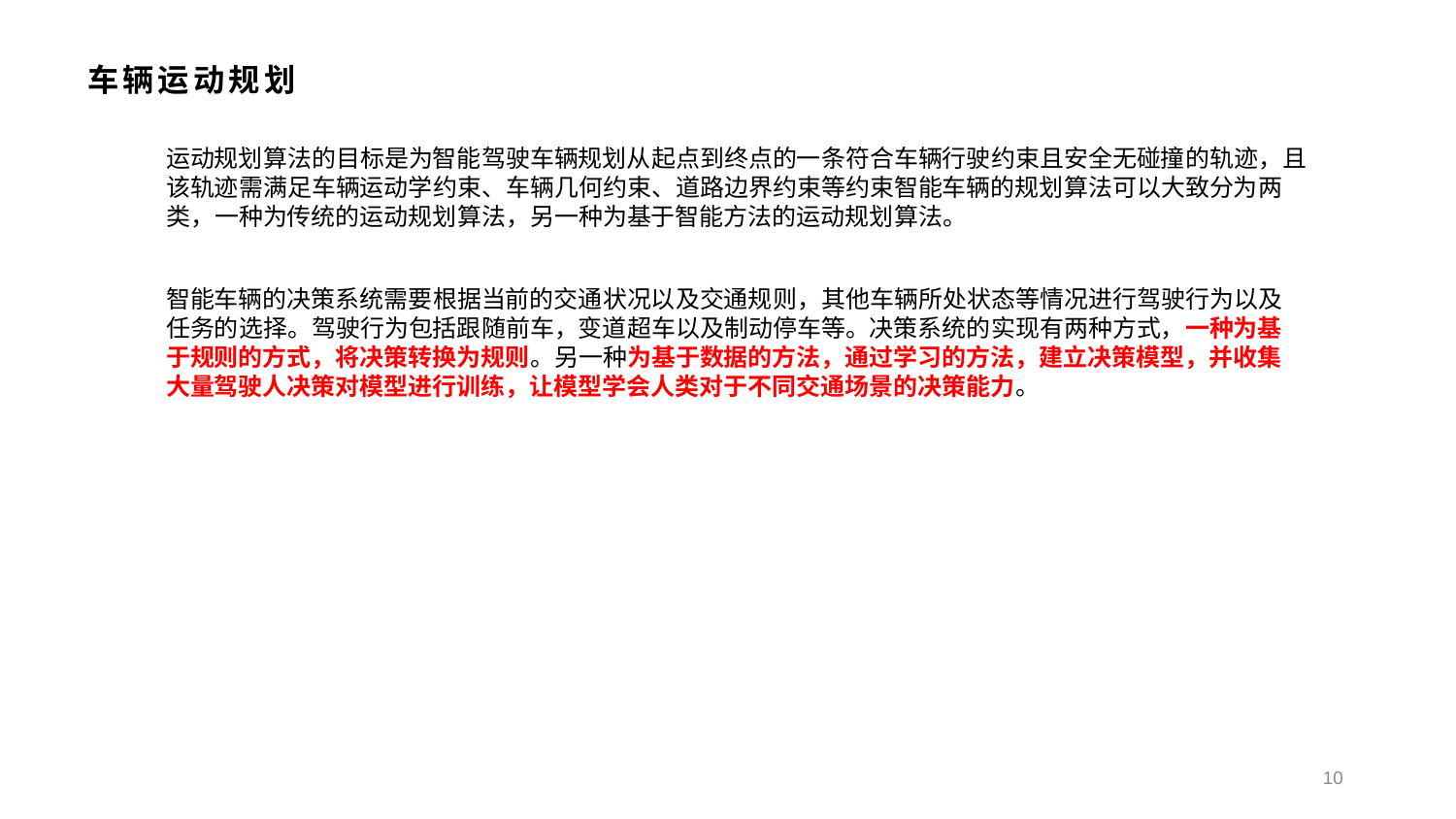

# 车辆运动规划
运动规划算法的目标是为智能驾驶车辆规划从起点到终点的一条符合车辆行驶约束且安全无碰撞的轨迹，且该轨迹需满足车辆运动学约束、车辆几何约束、道路边界约束等约束智能车辆的规划算法可以大致分为两类，一种为传统的运动规划算法，另一种为基于智能方法的运动规划算法。
智能车辆的决策系统需要根据当前的交通状况以及交通规则，其他车辆所处状态等情况进行驾驶行为以及任务的选择。驾驶行为包括跟随前车，变道超车以及制动停车等。决策系统的实现有两种方式，一种为基于规则的方式，将决策转换为规则。另一种为基于数据的方法，通过学习的方法，建立决策模型，并收集大量驾驶人决策对模型进行训练，让模型学会人类对于不同交通场景的决策能力。
10